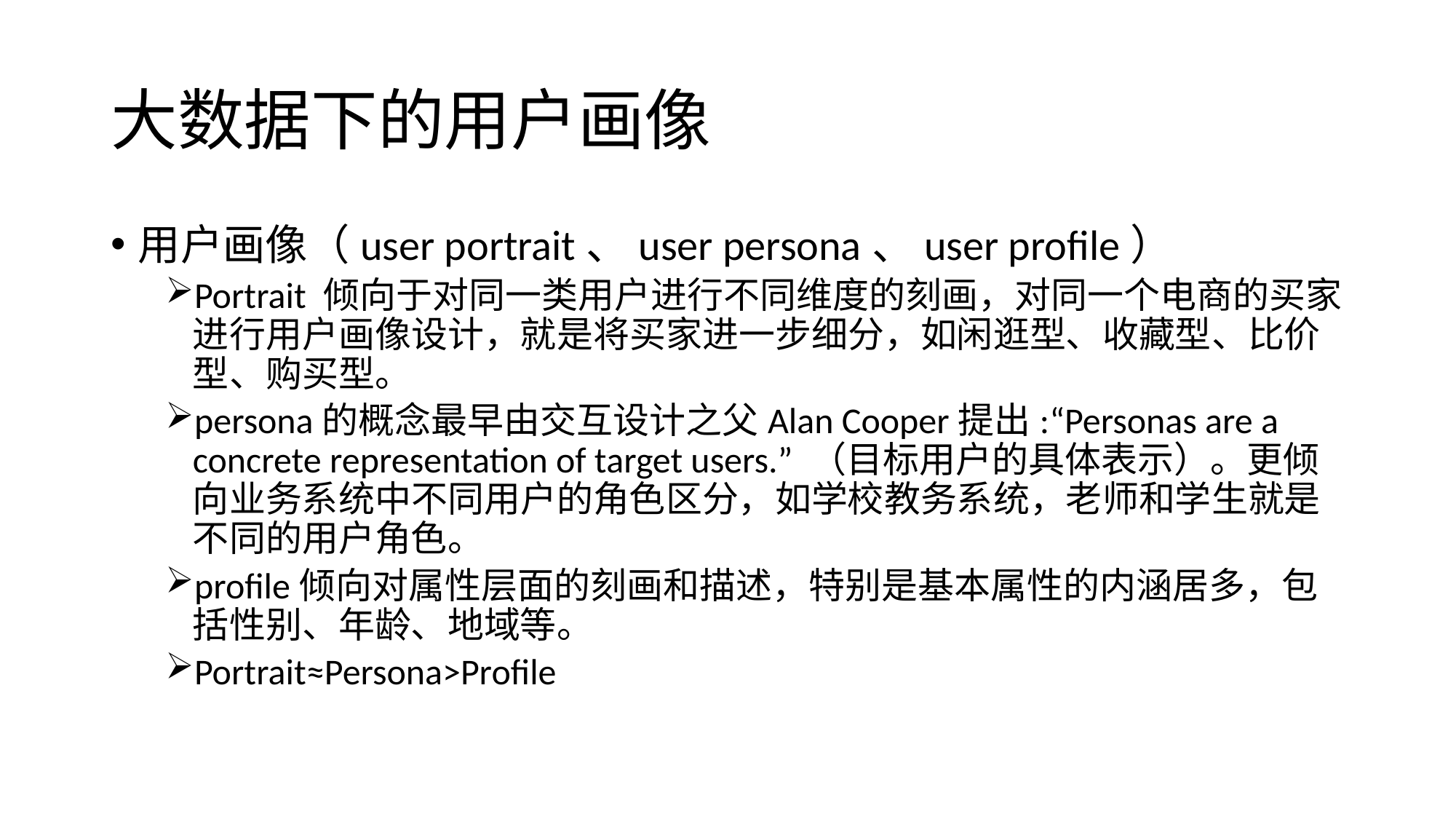

# 大数据下的用户画像
用户画像（user portrait、user persona、user profile）
Portrait 倾向于对同一类用户进行不同维度的刻画，对同一个电商的买家进行用户画像设计，就是将买家进一步细分，如闲逛型、收藏型、比价型、购买型。
persona的概念最早由交互设计之父Alan Cooper提出:“Personas are a concrete representation of target users.” （目标用户的具体表示）。更倾向业务系统中不同用户的角色区分，如学校教务系统，老师和学生就是不同的用户角色。
profile倾向对属性层面的刻画和描述，特别是基本属性的内涵居多，包括性别、年龄、地域等。
Portrait≈Persona>Profile